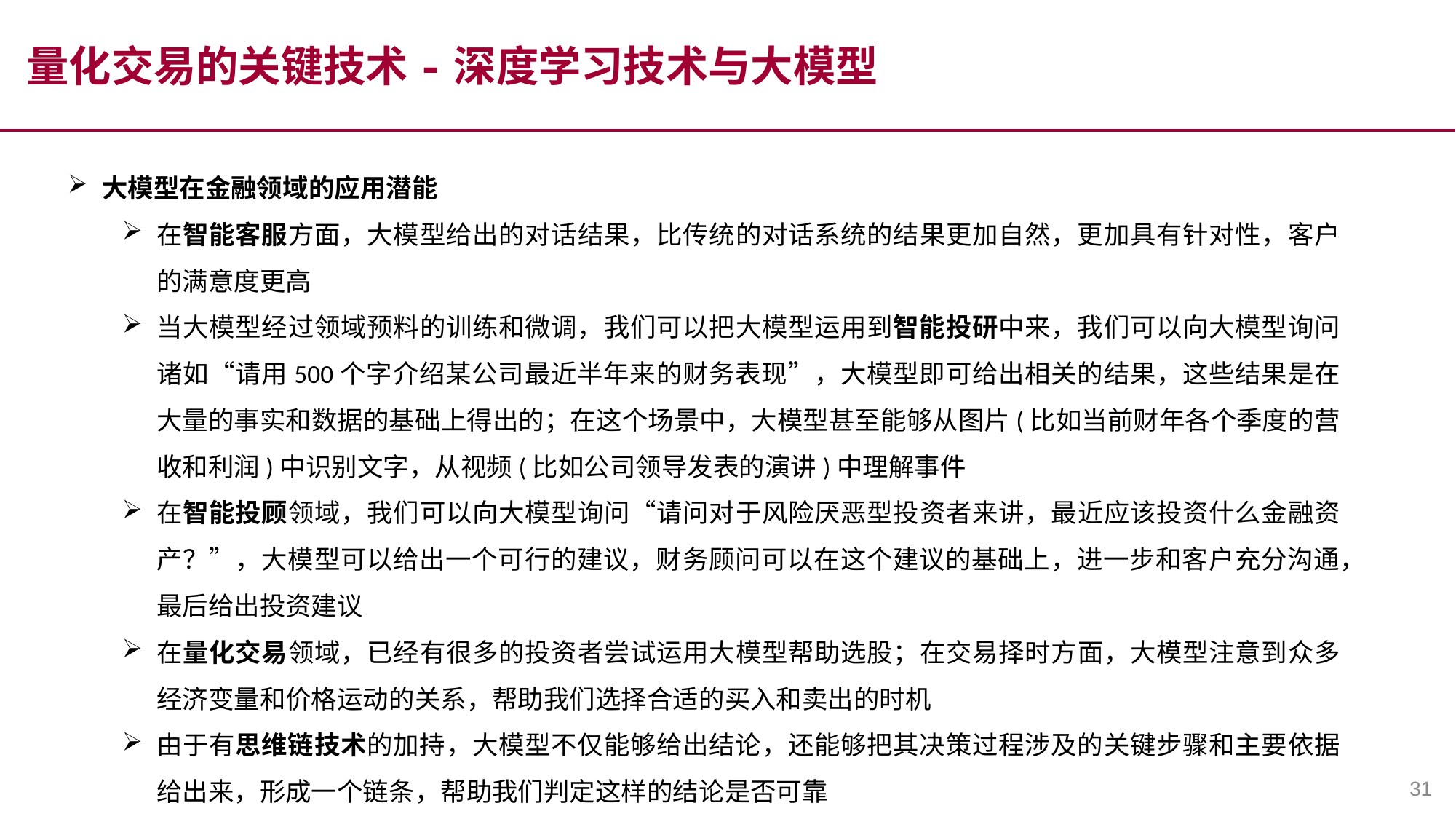

量化交易的关键技术-深度学习技术与大模型
大模型在金融领域的应用潜能
在智能客服方面，大模型给出的对话结果，比传统的对话系统的结果更加自然，更加具有针对性，客户的满意度更高
当大模型经过领域预料的训练和微调，我们可以把大模型运用到智能投研中来，我们可以向大模型询问诸如“请用500个字介绍某公司最近半年来的财务表现”，大模型即可给出相关的结果，这些结果是在大量的事实和数据的基础上得出的；在这个场景中，大模型甚至能够从图片(比如当前财年各个季度的营收和利润)中识别文字，从视频(比如公司领导发表的演讲)中理解事件
在智能投顾领域，我们可以向大模型询问“请问对于风险厌恶型投资者来讲，最近应该投资什么金融资产？”，大模型可以给出一个可行的建议，财务顾问可以在这个建议的基础上，进一步和客户充分沟通，最后给出投资建议
在量化交易领域，已经有很多的投资者尝试运用大模型帮助选股；在交易择时方面，大模型注意到众多经济变量和价格运动的关系，帮助我们选择合适的买入和卖出的时机
由于有思维链技术的加持，大模型不仅能够给出结论，还能够把其决策过程涉及的关键步骤和主要依据给出来，形成一个链条，帮助我们判定这样的结论是否可靠
31